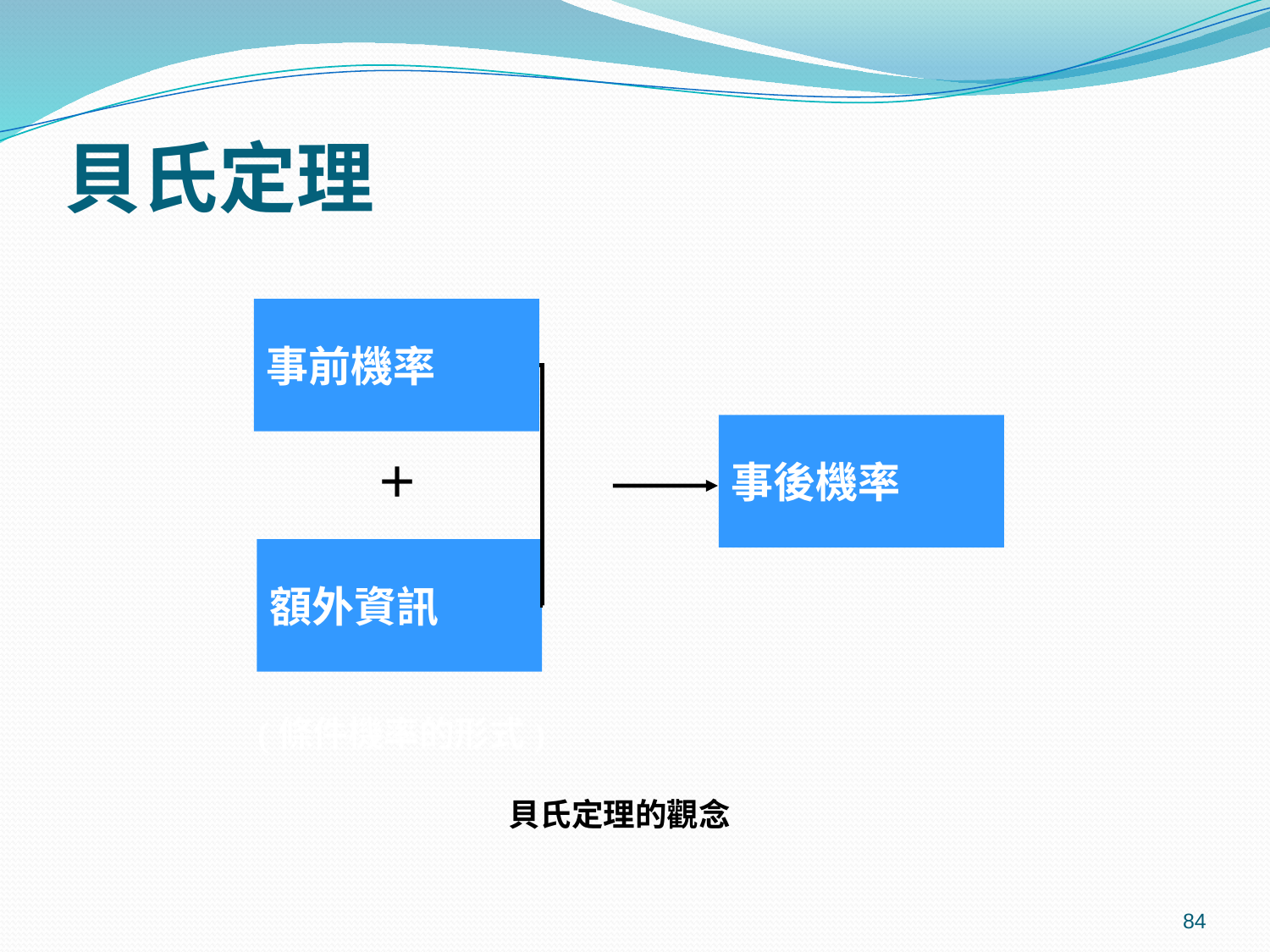

# 貝氏定理
事前機率
事後機率
＋

額外資訊
(條件機率的形式)
貝氏定理的觀念
84